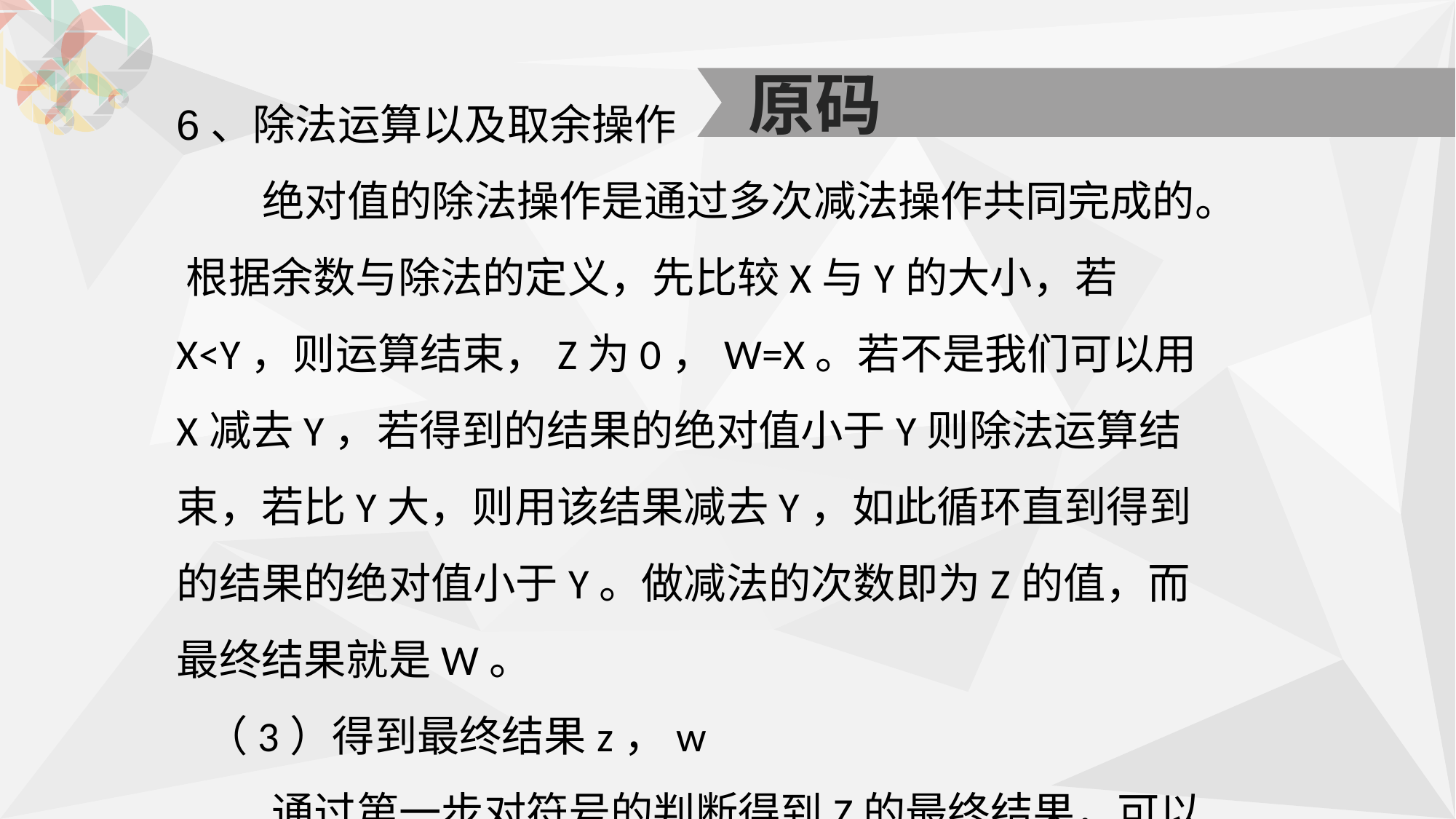

原码

6、除法运算以及取余操作
        绝对值的除法操作是通过多次减法操作共同完成的。 根据余数与除法的定义，先比较X与Y的大小，若X<Y，则运算结束，Z为0，W=X。若不是我们可以用X减去Y，若得到的结果的绝对值小于Y则除法运算结束，若比Y大，则用该结果减去Y，如此循环直到得到的结果的绝对值小于Y。做减法的次数即为Z的值，而最终结果就是W。
  （3）得到最终结果z，w
         通过第一步对符号的判断得到Z的最终结果，可以通过之前提到的码转数将Z转化为z进行输出。